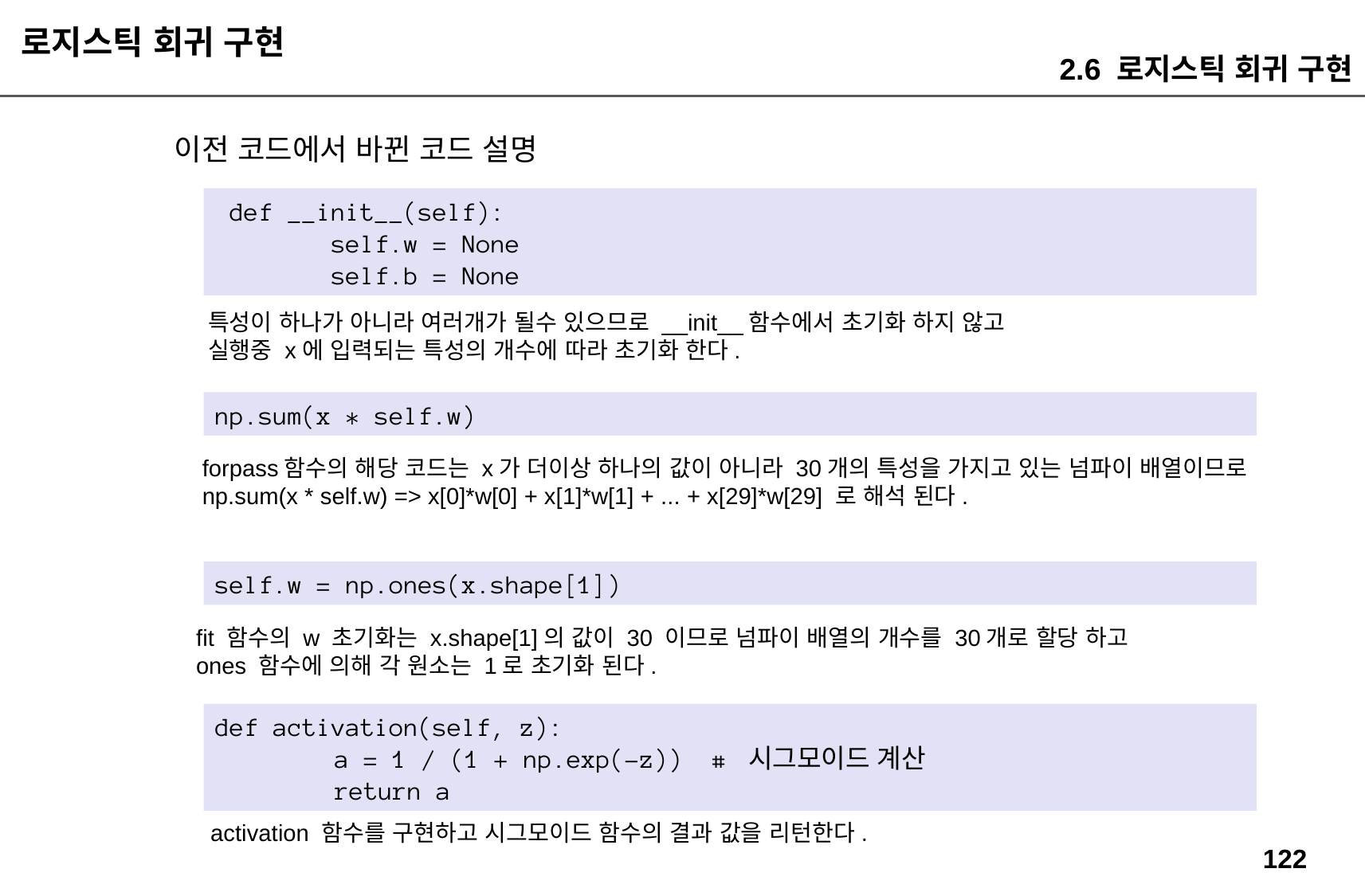

로지스틱 회귀 구현
2.6 로지스틱 회귀 구현
이전 코드에서 바뀐 코드 설명
 def __init__(self):
        self.w = None
        self.b = None
특성이 하나가 아니라 여러개가 될수 있으므로 __init__함수에서 초기화 하지 않고
실행중 x에 입력되는 특성의 개수에 따라 초기화 한다.
np.sum(x * self.w)
forpass함수의 해당 코드는 x가 더이상 하나의 값이 아니라 30개의 특성을 가지고 있는 넘파이 배열이므로
np.sum(x * self.w) => x[0]*w[0] + x[1]*w[1] + ... + x[29]*w[29] 로 해석 된다.
self.w = np.ones(x.shape[1])
fit 함수의 w 초기화는 x.shape[1]의 값이 30 이므로 넘파이 배열의 개수를 30개로 할당 하고
ones 함수에 의해 각 원소는 1로 초기화 된다.
def activation(self, z):
	a = 1 / (1 + np.exp(-z))  # 시그모이드 계산
	return a
activation 함수를 구현하고 시그모이드 함수의 결과 값을 리턴한다.